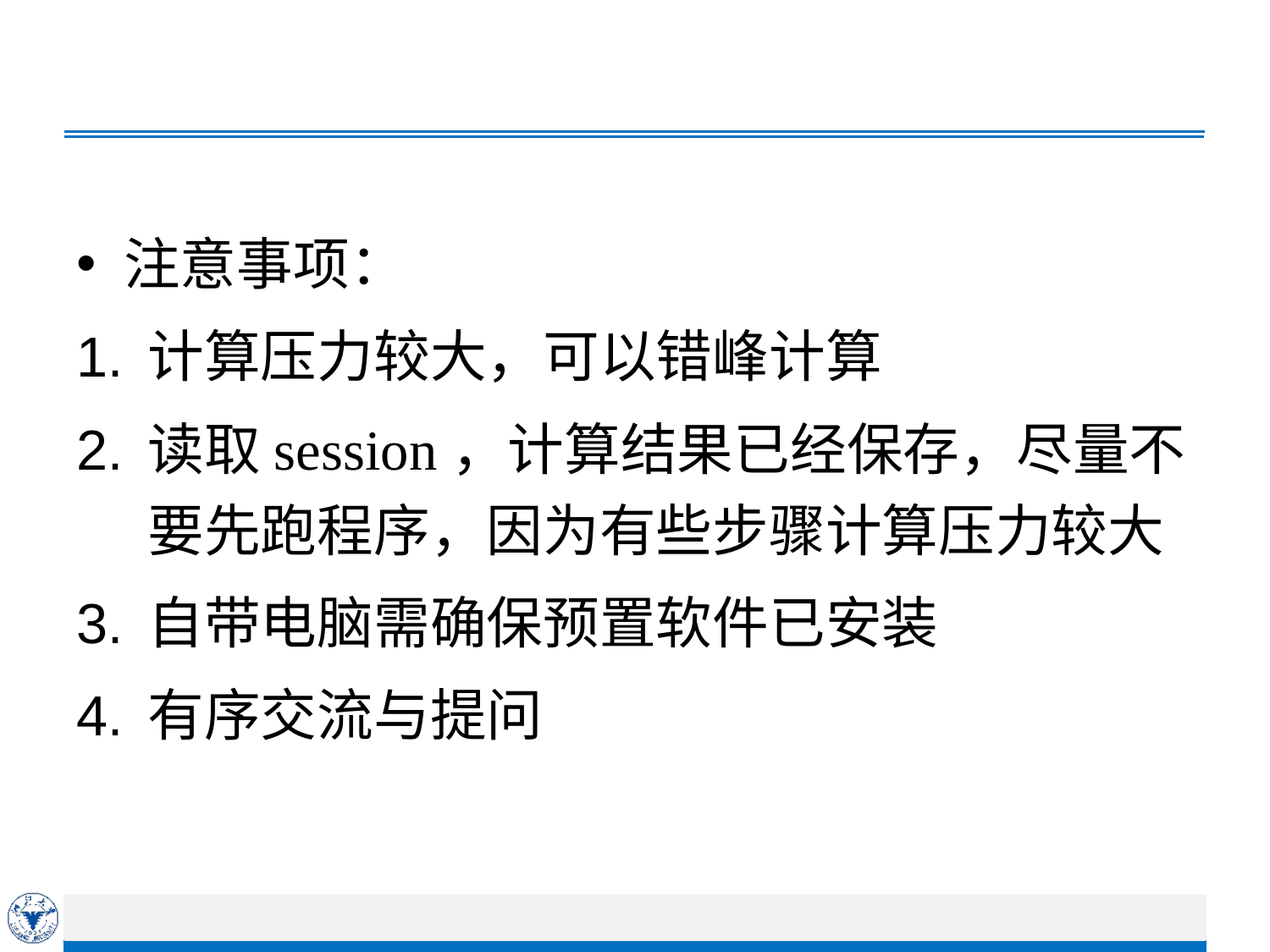

#
注意事项：
计算压力较大，可以错峰计算
读取session，计算结果已经保存，尽量不要先跑程序，因为有些步骤计算压力较大
自带电脑需确保预置软件已安装
有序交流与提问

2